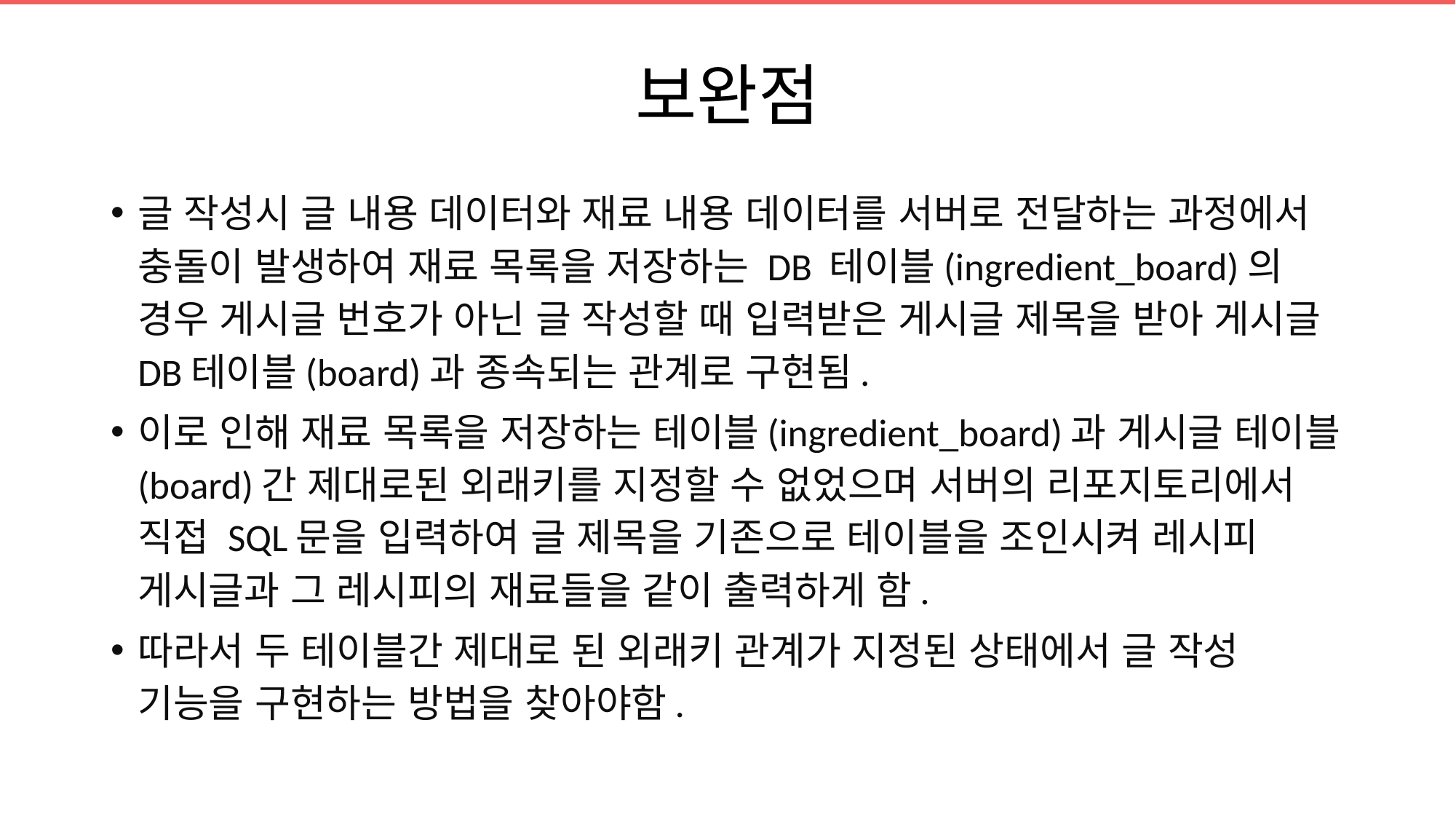

# 보완점
글 작성시 글 내용 데이터와 재료 내용 데이터를 서버로 전달하는 과정에서 충돌이 발생하여 재료 목록을 저장하는 DB 테이블(ingredient_board)의 경우 게시글 번호가 아닌 글 작성할 때 입력받은 게시글 제목을 받아 게시글 DB테이블(board)과 종속되는 관계로 구현됨.
이로 인해 재료 목록을 저장하는 테이블(ingredient_board)과 게시글 테이블(board)간 제대로된 외래키를 지정할 수 없었으며 서버의 리포지토리에서 직접 SQL문을 입력하여 글 제목을 기존으로 테이블을 조인시켜 레시피 게시글과 그 레시피의 재료들을 같이 출력하게 함.
따라서 두 테이블간 제대로 된 외래키 관계가 지정된 상태에서 글 작성 기능을 구현하는 방법을 찾아야함.